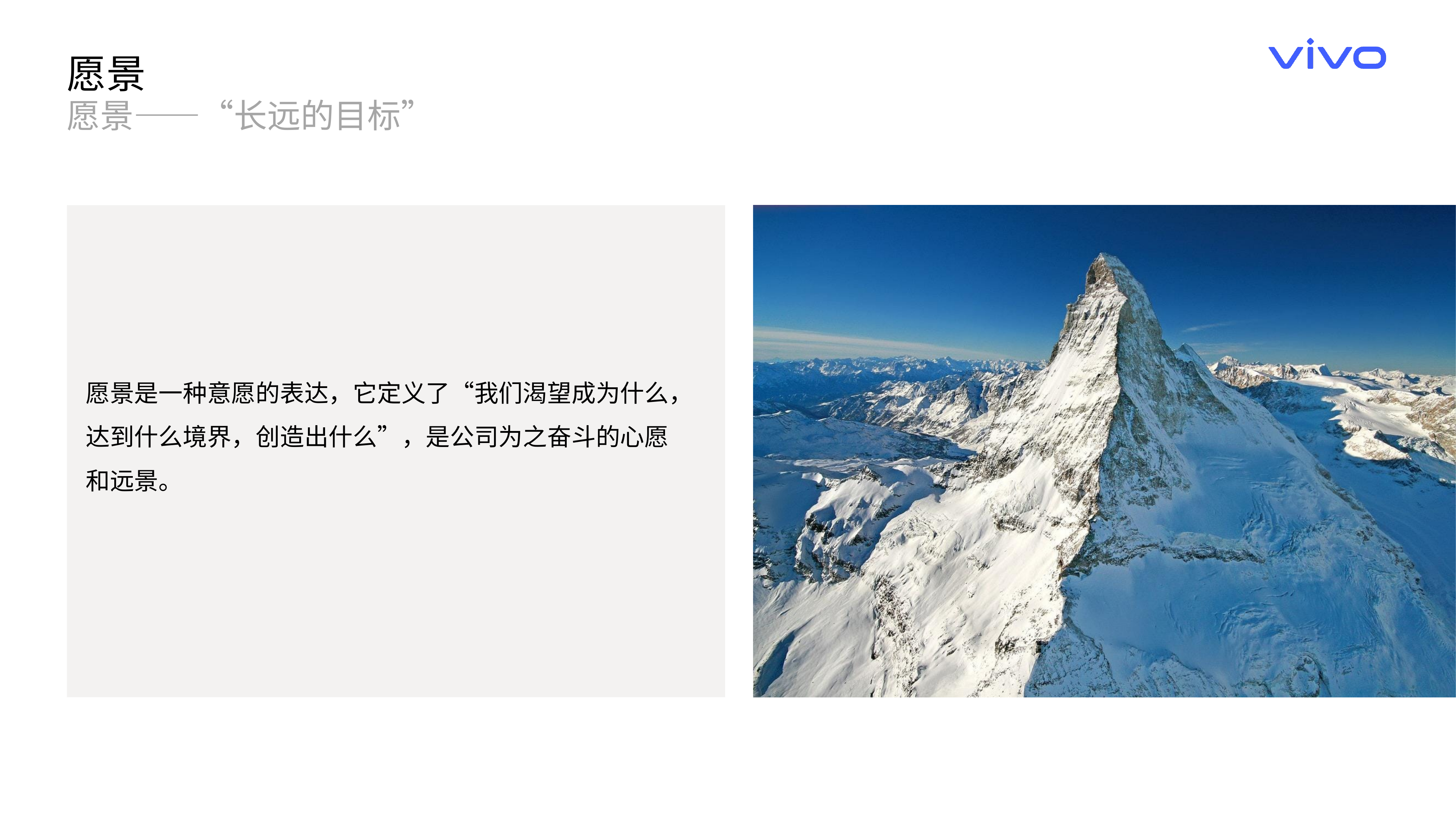

愿景
愿景——“长远的目标”

愿景是一种意愿的表达，它定义了“我们渴望成为什么，达到什么境界，创造出什么”，是公司为之奋斗的心愿和远景。